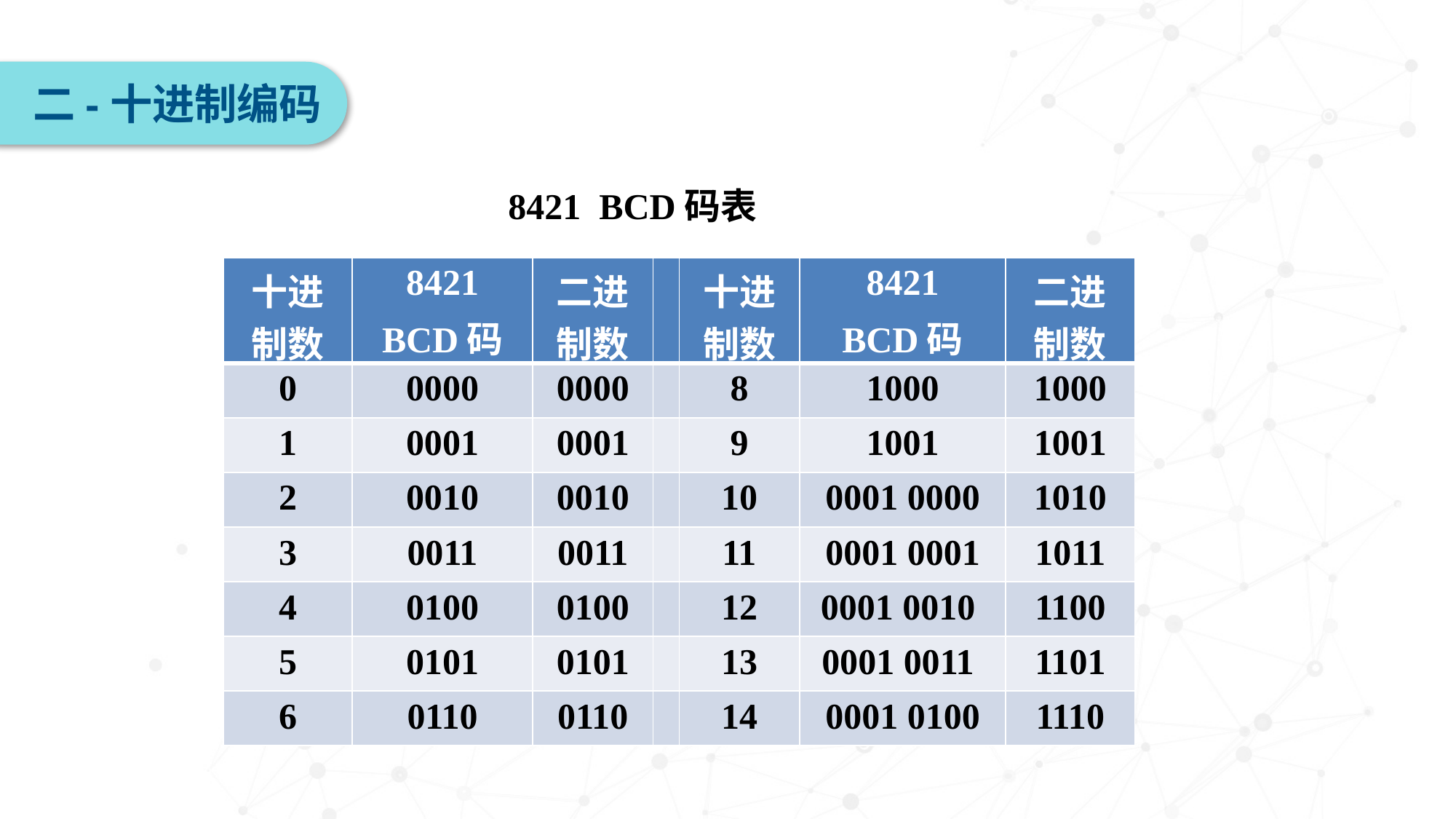

二-十进制编码
8421  BCD码表
| 十进制数 | 8421 BCD码 | 二进制数 |  | 十进制数 | 8421 BCD码 | 二进制数 |
| --- | --- | --- | --- | --- | --- | --- |
| 0 | 0000 | 0000 |  | 8 | 1000 | 1000 |
| 1 | 0001 | 0001 |  | 9 | 1001 | 1001 |
| 2 | 0010 | 0010 |  | 10 | 0001 0000 | 1010 |
| 3 | 0011 | 0011 |  | 11 | 0001 0001 | 1011 |
| 4 | 0100 | 0100 |  | 12 | 0001 0010 | 1100 |
| 5 | 0101 | 0101 |  | 13 | 0001 0011 | 1101 |
| 6 | 0110 | 0110 |  | 14 | 0001 0100 | 1110 |
29